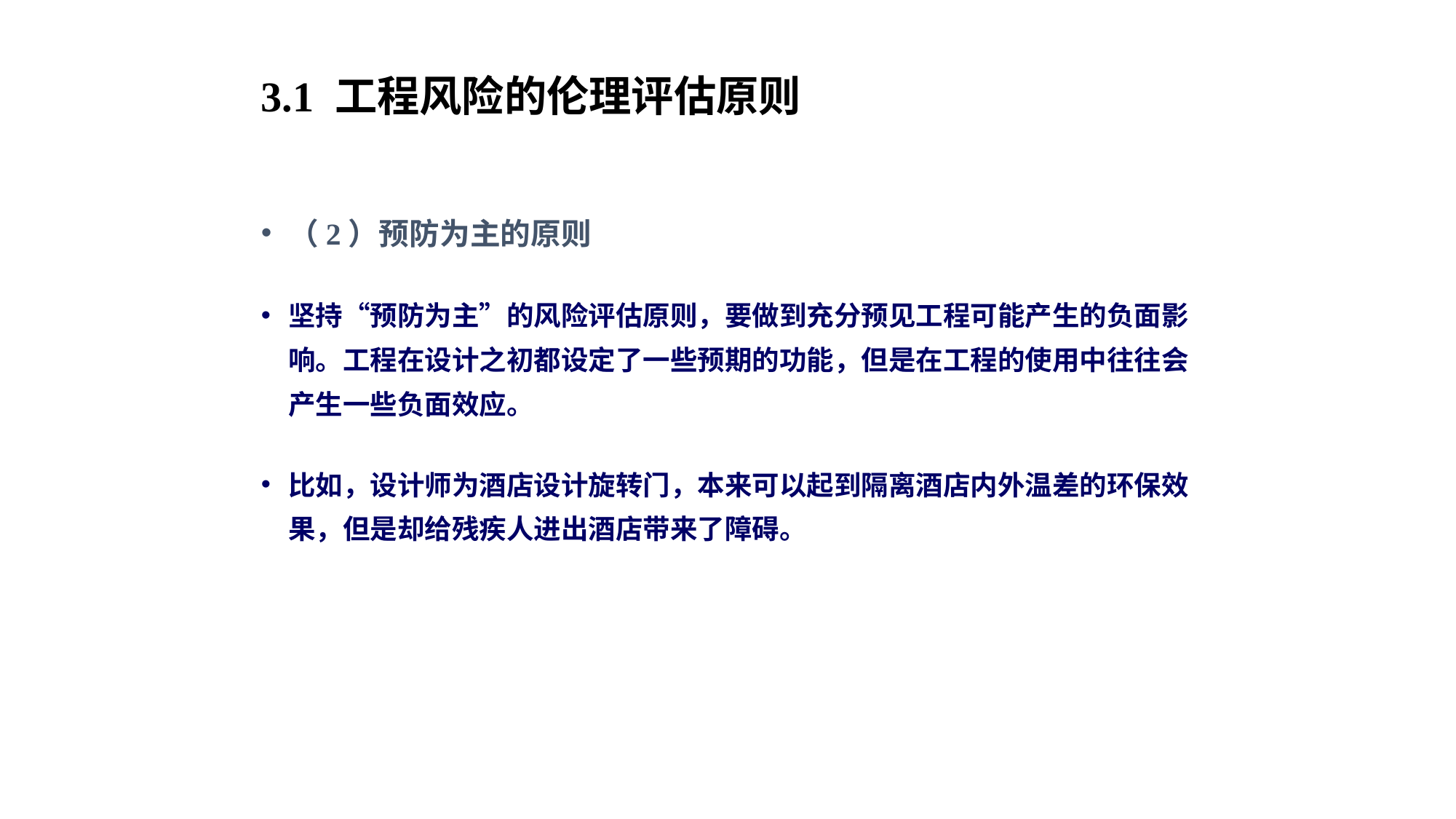

# 3.1 工程风险的伦理评估原则
（2）预防为主的原则
坚持“预防为主”的风险评估原则，要做到充分预见工程可能产生的负面影响。工程在设计之初都设定了一些预期的功能，但是在工程的使用中往往会产生一些负面效应。
比如，设计师为酒店设计旋转门，本来可以起到隔离酒店内外温差的环保效果，但是却给残疾人进出酒店带来了障碍。